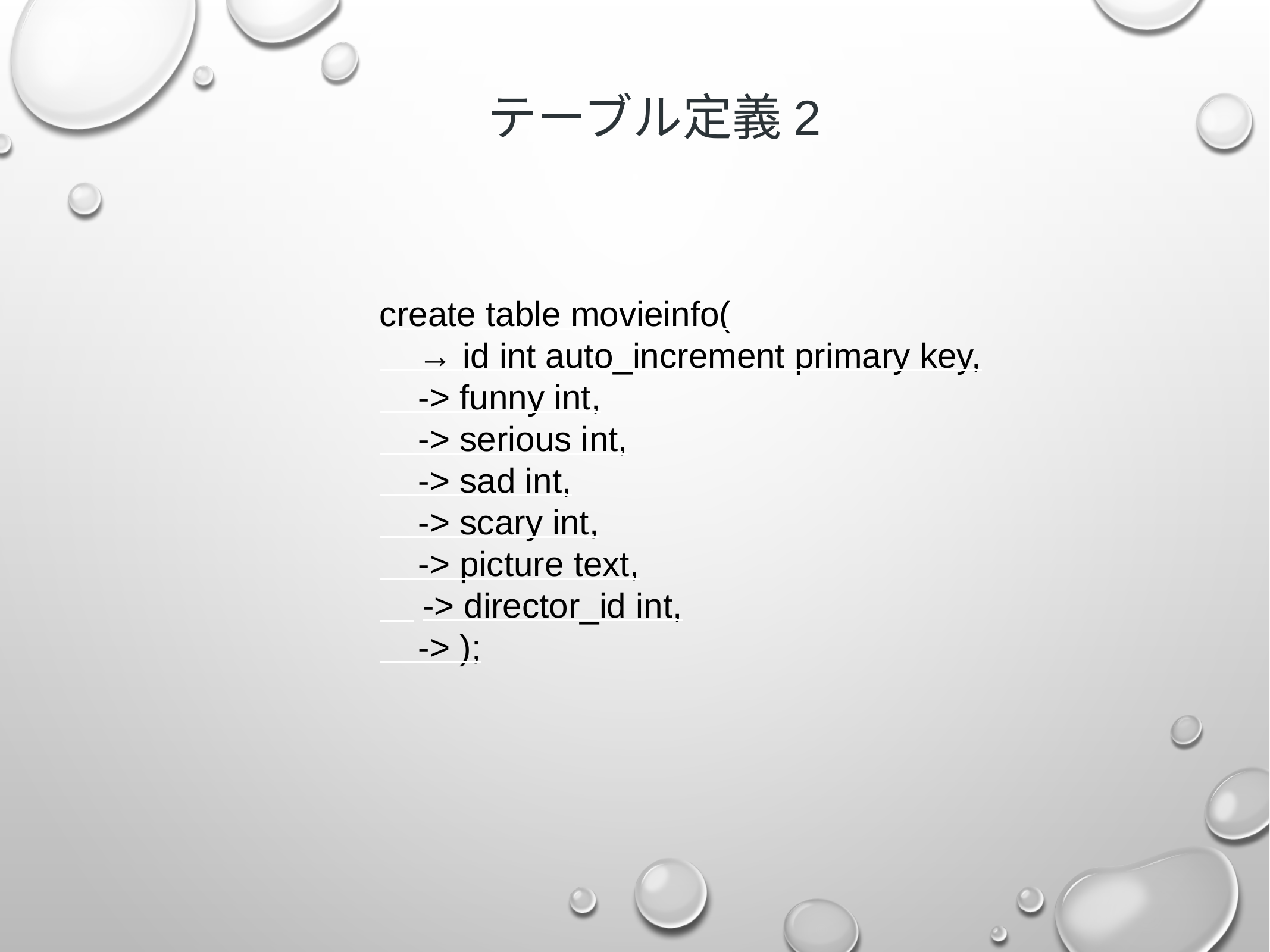

テーブル定義2

create table movieinfo(
    → id int auto_increment primary key,
    -> funny int,
    -> serious int,
    -> sad int,
    -> scary int,
    -> picture text,
　-> director_id int,
    -> );